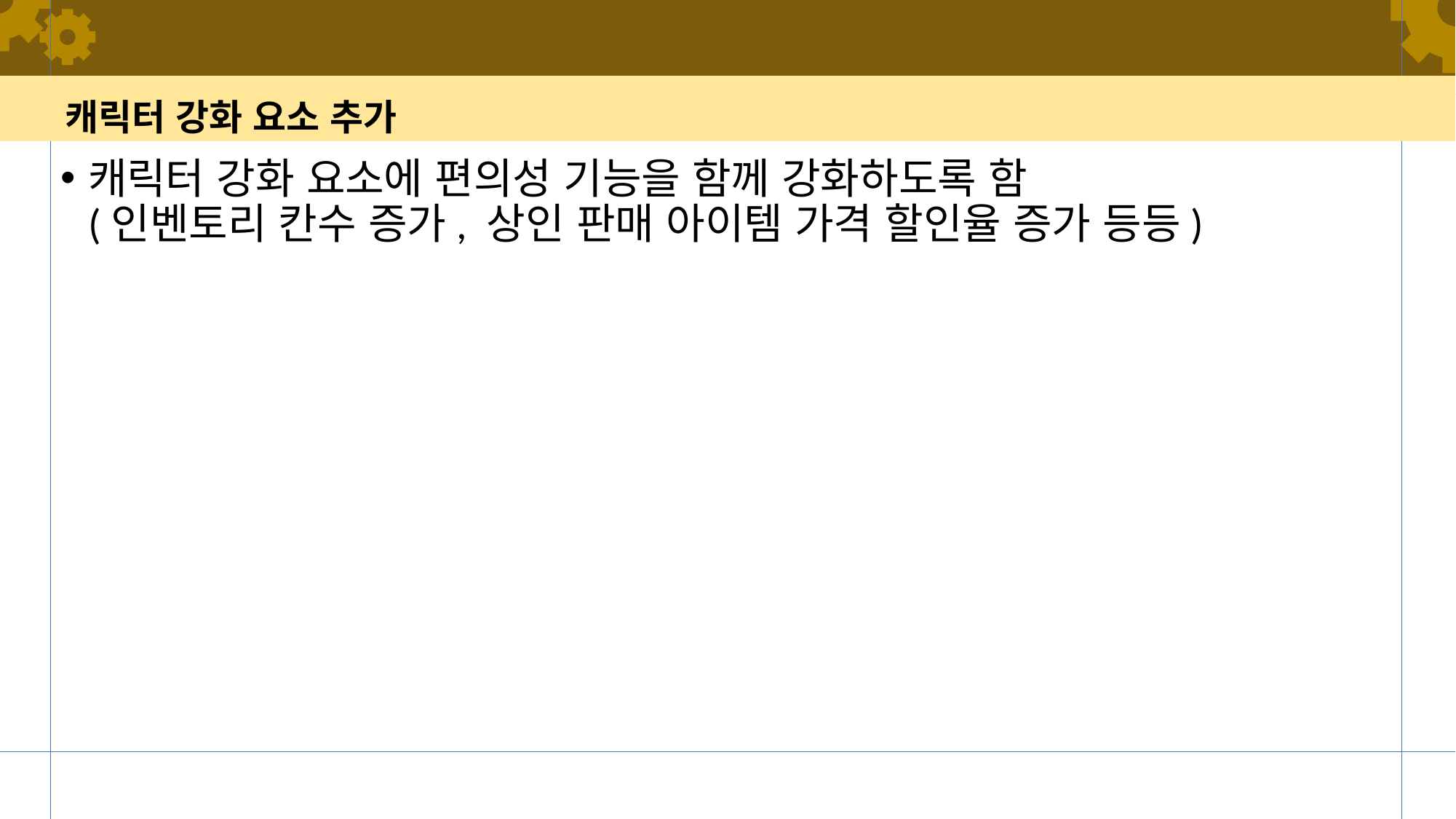

# 캐릭터 강화 요소 추가
캐릭터 강화 요소에 편의성 기능을 함께 강화하도록 함
(인벤토리 칸수 증가, 상인 판매 아이템 가격 할인율 증가 등등)